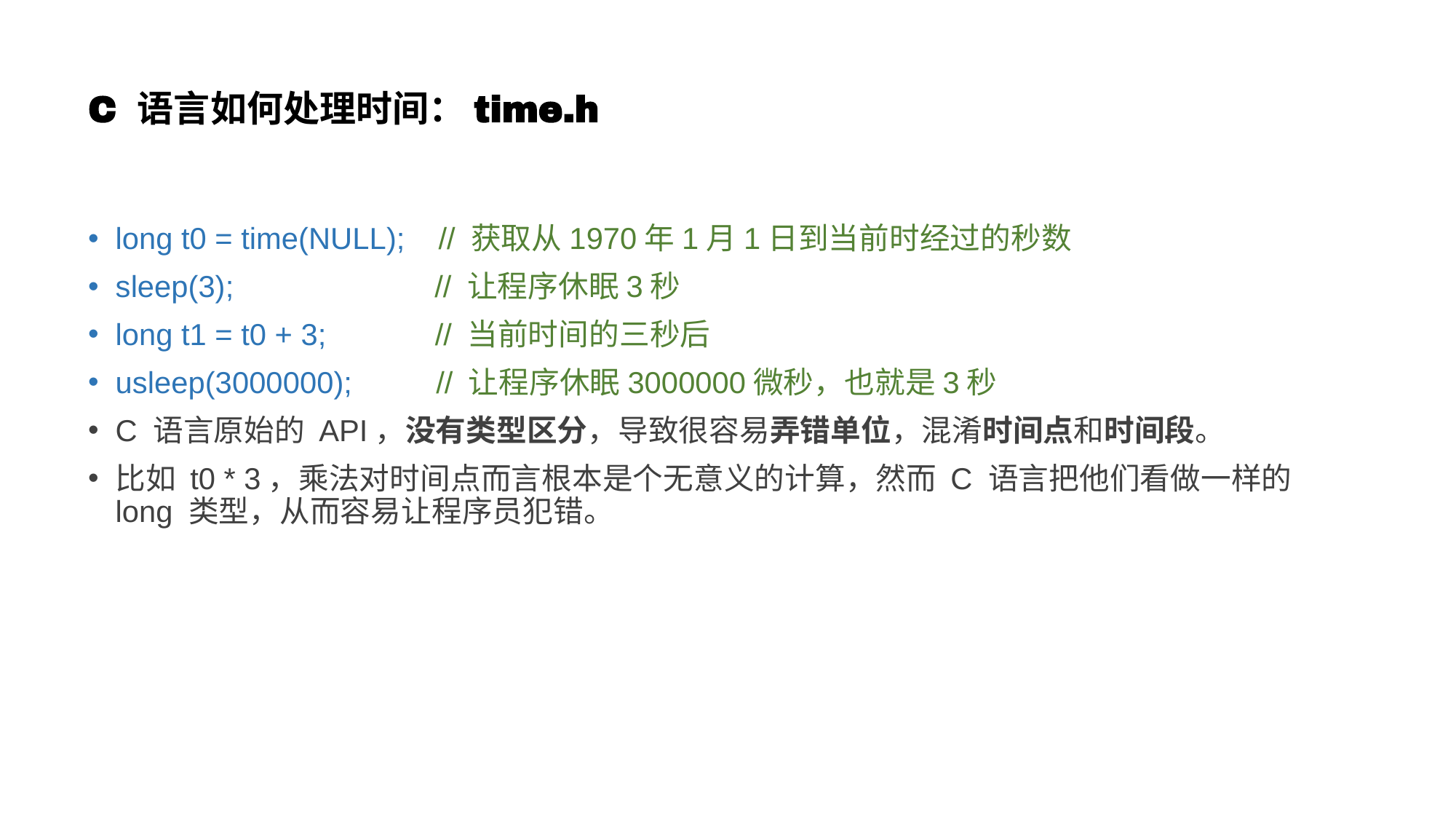

# C 语言如何处理时间：time.h
long t0 = time(NULL);    // 获取从1970年1月1日到当前时经过的秒数
sleep(3);                        // 让程序休眠3秒
long t1 = t0 + 3;             // 当前时间的三秒后
usleep(3000000);          // 让程序休眠3000000微秒，也就是3秒
C 语言原始的 API，没有类型区分，导致很容易弄错单位，混淆时间点和时间段。
比如 t0 * 3，乘法对时间点而言根本是个无意义的计算，然而 C 语言把他们看做一样的 long 类型，从而容易让程序员犯错。